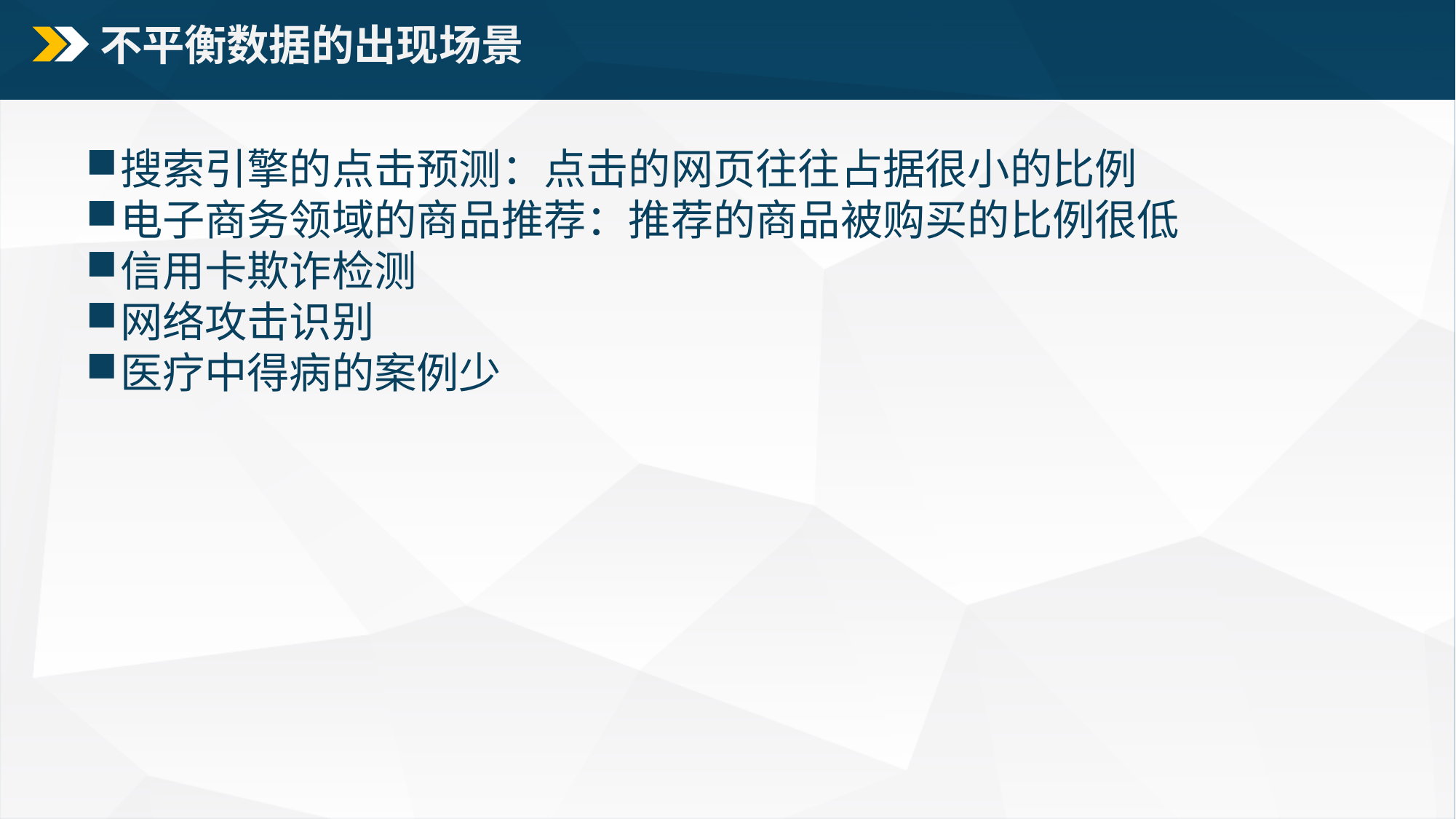

# 不平衡数据的出现场景
搜索引擎的点击预测：点击的网页往往占据很小的比例
电子商务领域的商品推荐：推荐的商品被购买的比例很低
信用卡欺诈检测
网络攻击识别
医疗中得病的案例少